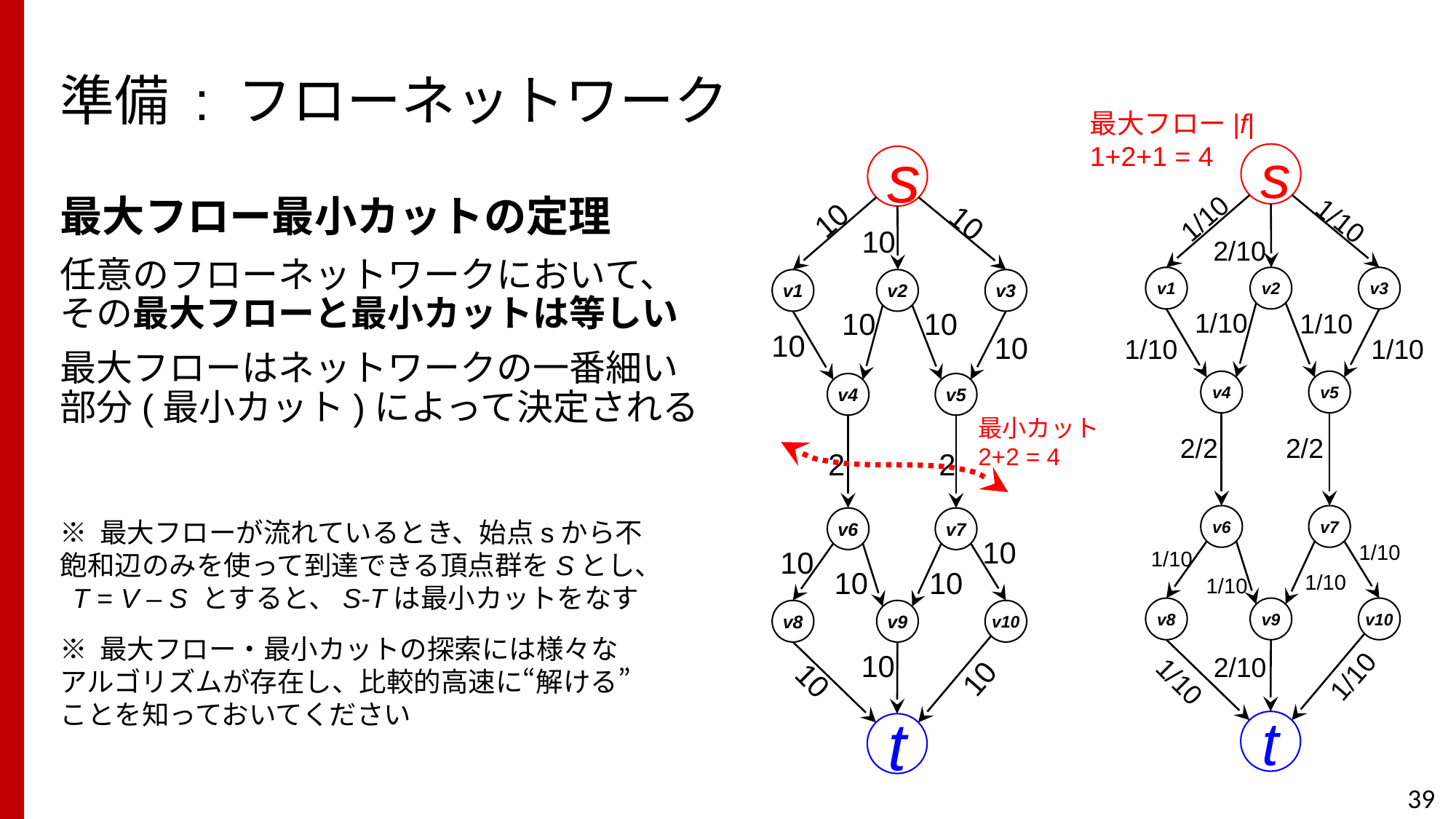

# 準備 : フローネットワーク
最大フロー|f|
1+2+1 = 4
s
1/10
1/10
2/10
v1
v2
v3
1/10
1/10
1/10
1/10
v4
v5
2/2
2/2
v6
v7
1/10
1/10
1/10
1/10
v8
v9
v10
2/10
1/10
1/10
t
s
10
10
10
v1
v2
v3
10
10
10
10
v4
v5
2
2
v6
v7
10
10
10
10
v8
v9
v10
10
10
10
t
最大フロー最小カットの定理
任意のフローネットワークにおいて、その最大フローと最小カットは等しい
最大フローはネットワークの一番細い部分(最小カット)によって決定される
最小カット
2+2 = 4

※ 最大フローが流れているとき、始点sから不飽和辺のみを使って到達できる頂点群をSとし、 T = V – S とすると、S-Tは最小カットをなす
※ 最大フロー・最小カットの探索には様々なアルゴリズムが存在し、比較的高速に“解ける”ことを知っておいてください
39